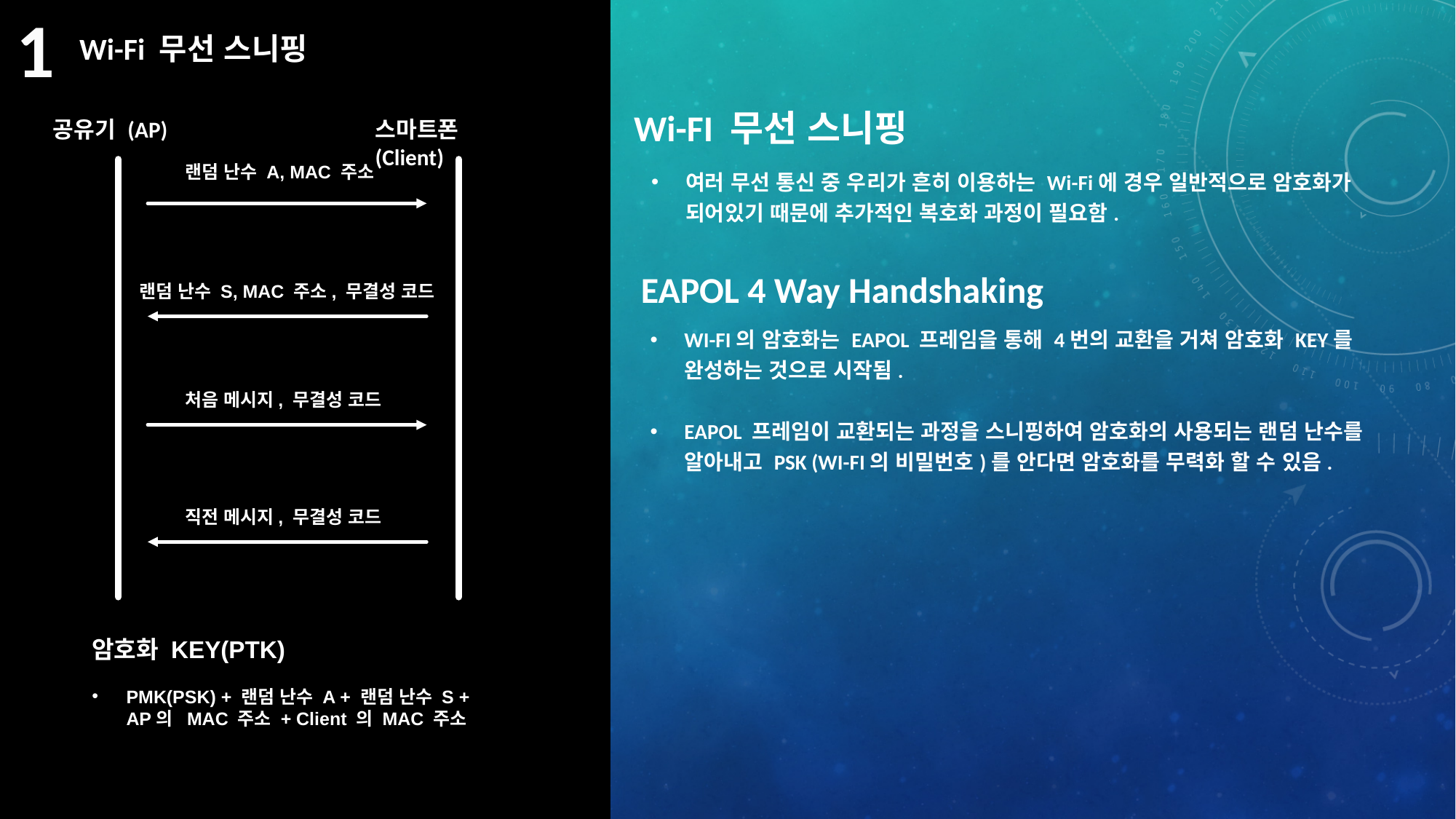

1

 Wi-Fi 무선 스니핑
Wi-FI 무선 스니핑
여러 무선 통신 중 우리가 흔히 이용하는 Wi-Fi에 경우 일반적으로 암호화가 되어있기 때문에 추가적인 복호화 과정이 필요함.
공유기 (AP)
스마트폰 (Client)
랜덤 난수 A, MAC 주소
 EAPOL 4 Way Handshaking
WI-FI의 암호화는 EAPOL 프레임을 통해 4번의 교환을 거쳐 암호화 KEY를 완성하는 것으로 시작됨.

EAPOL 프레임이 교환되는 과정을 스니핑하여 암호화의 사용되는 랜덤 난수를 알아내고 PSK (WI-FI의 비밀번호)를 안다면 암호화를 무력화 할 수 있음.
랜덤 난수 S, MAC 주소, 무결성 코드
처음 메시지, 무결성 코드
직전 메시지, 무결성 코드
암호화 KEY(PTK)

PMK(PSK) + 랜덤 난수 A + 랜덤 난수 S + AP의  MAC 주소 + Client 의 MAC 주소